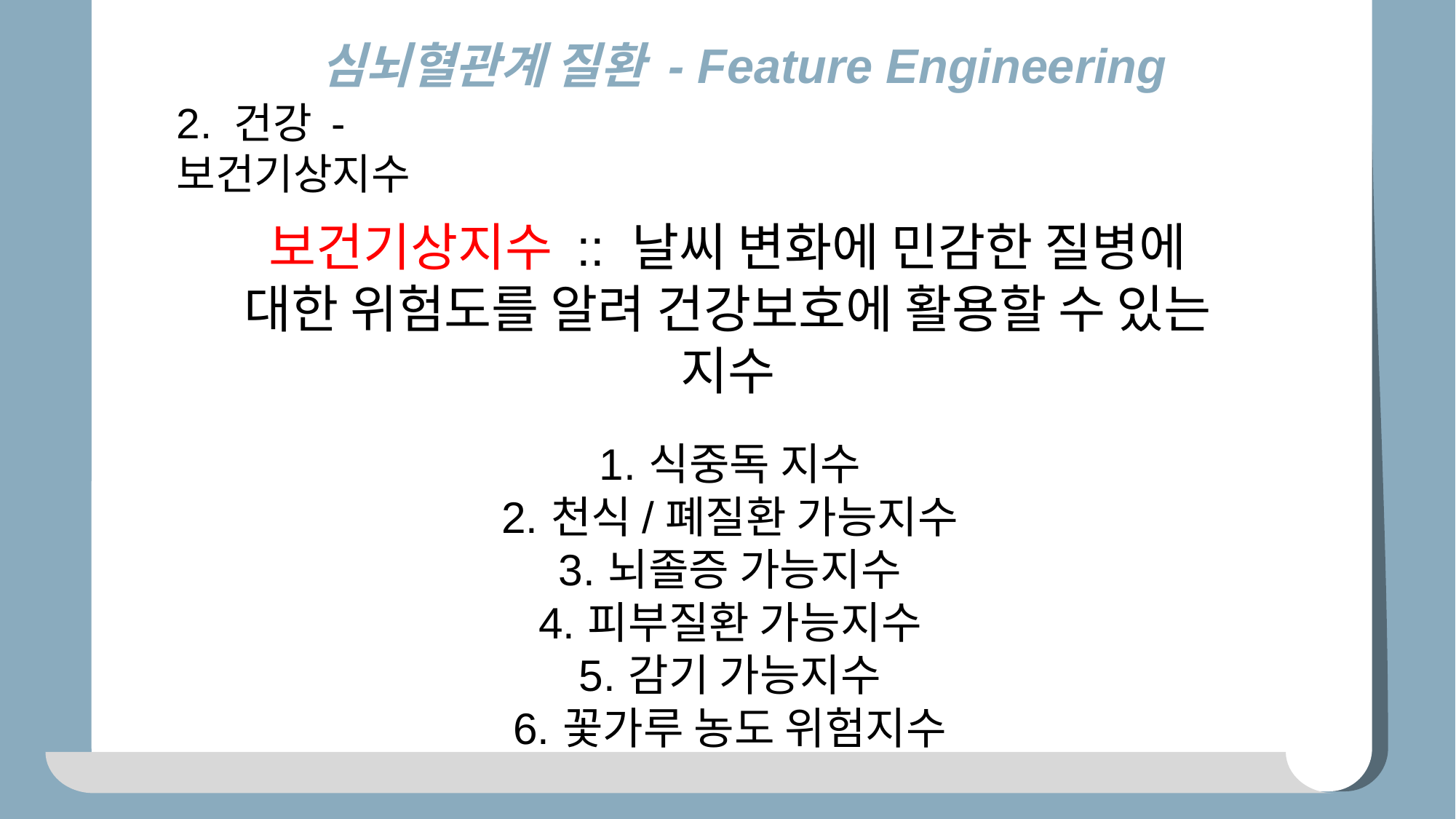

심뇌혈관계 질환 - Feature Engineering

2. 건강 - 보건기상지수
보건기상지수 :: 날씨 변화에 민감한 질병에 대한 위험도를 알려 건강보호에 활용할 수 있는 지수

식중독 지수
천식/폐질환 가능지수
뇌졸증 가능지수
피부질환 가능지수
감기 가능지수
꽃가루 농도 위험지수